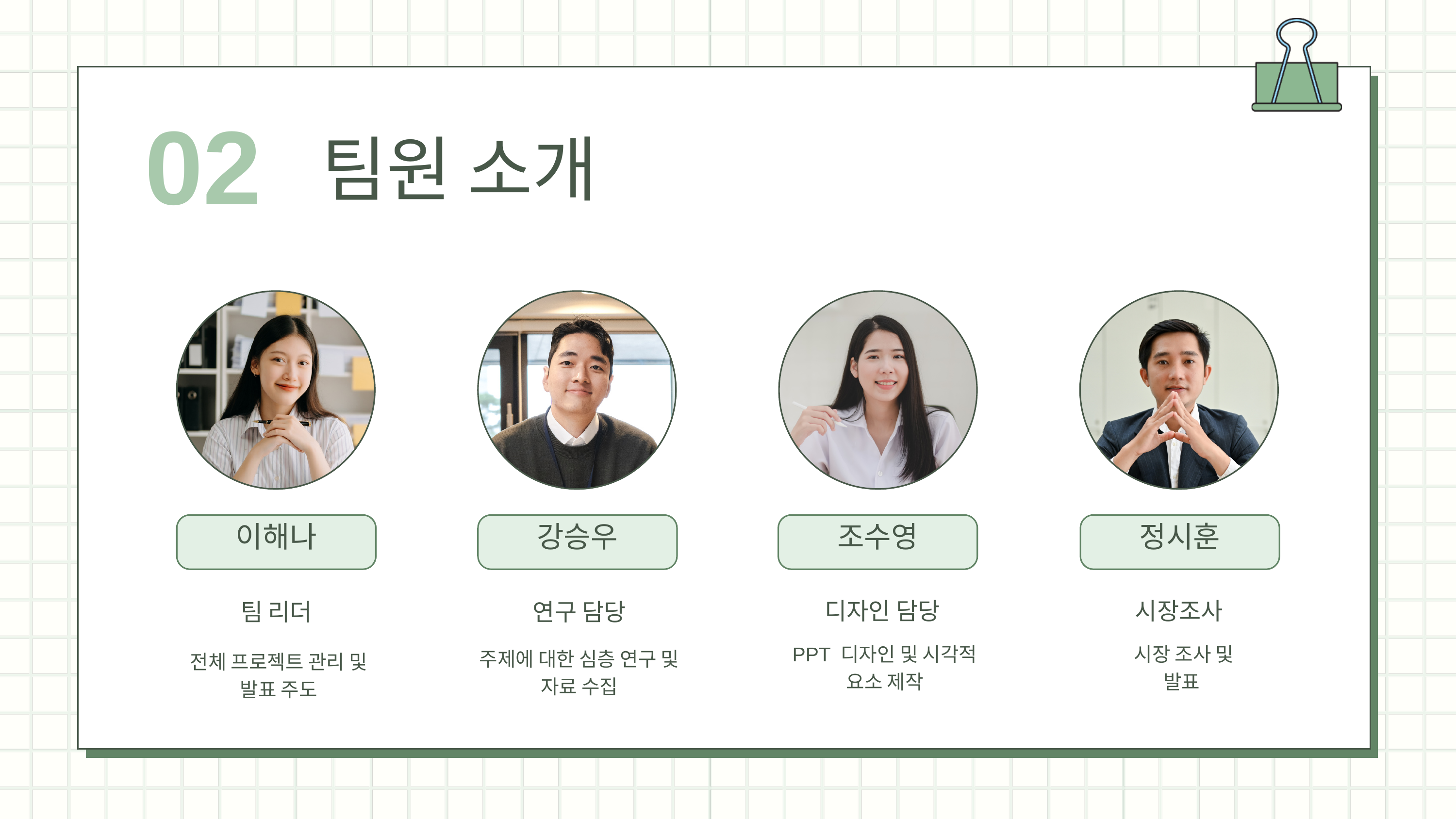

02
팀원 소개

이해나

강승우

조수영

정시훈
디자인 담당
시장조사
팀 리더
연구 담당
PPT 디자인 및 시각적 요소 제작
 시장 조사 및
발표
주제에 대한 심층 연구 및 자료 수집
전체 프로젝트 관리 및 발표 주도